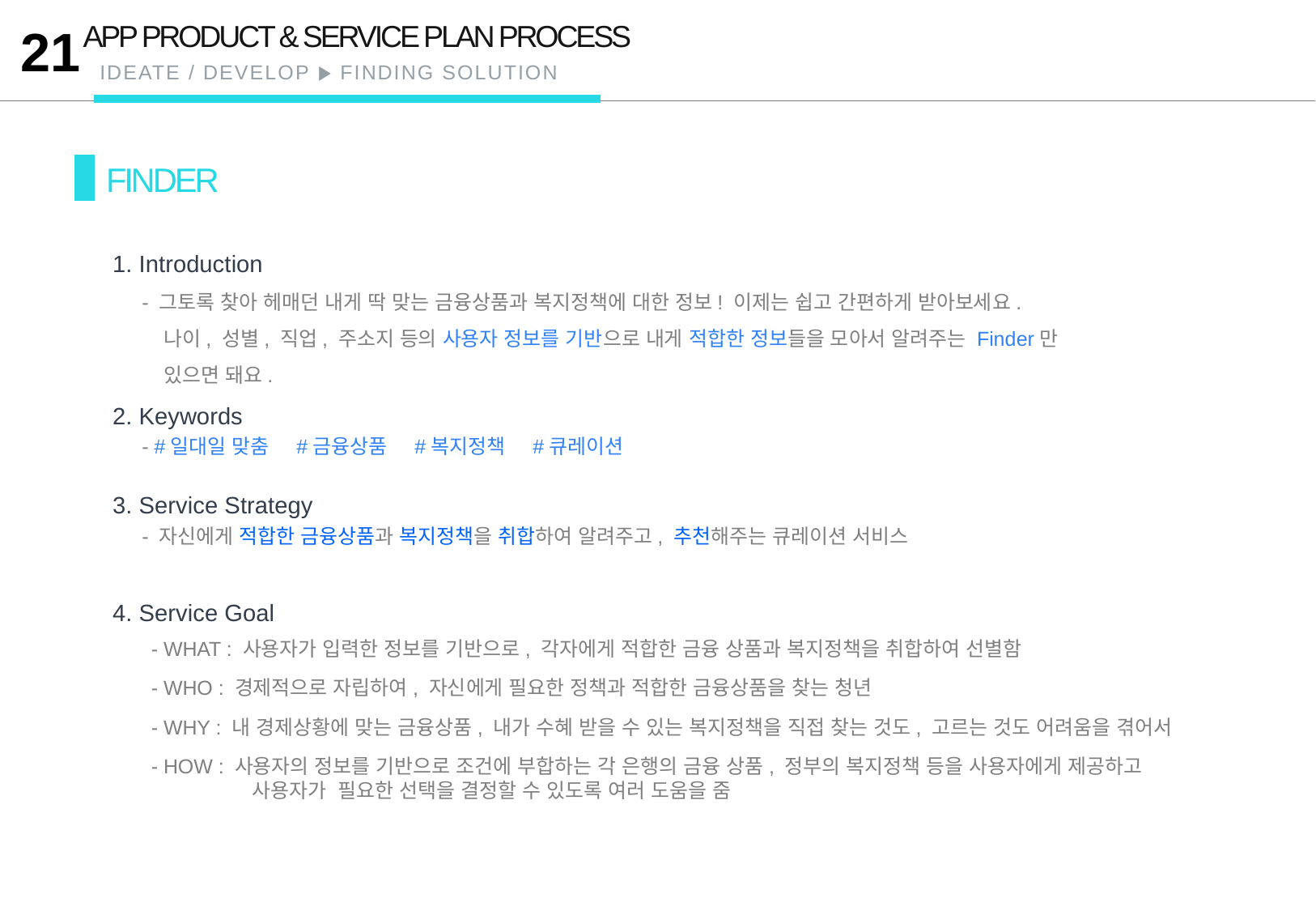

APP PRODUCT & SERVICE PLAN PROCESS
21
IDEATE / DEVELOP ▶ FINDING SOLUTION
FINDER

1. Introduction
- 그토록 찾아 헤매던 내게 딱 맞는 금융상품과 복지정책에 대한 정보! 이제는 쉽고 간편하게 받아보세요.
   나이, 성별, 직업, 주소지 등의 사용자 정보를 기반으로 내게 적합한 정보들을 모아서 알려주는 Finder만
   있으면 돼요.
내용 입력
2. Keywords
- #일대일 맞춤    #금융상품    #복지정책    #큐레이션
3. Service Strategy
- 자신에게 적합한 금융상품과 복지정책을 취합하여 알려주고, 추천해주는 큐레이션 서비스
4. Service Goal
- WHAT : 사용자가 입력한 정보를 기반으로, 각자에게 적합한 금융 상품과 복지정책을 취합하여 선별함
- WHO : 경제적으로 자립하여, 자신에게 필요한 정책과 적합한 금융상품을 찾는 청년
- WHY : 내 경제상황에 맞는 금융상품, 내가 수혜 받을 수 있는 복지정책을 직접 찾는 것도, 고르는 것도 어려움을 겪어서
- HOW : 사용자의 정보를 기반으로 조건에 부합하는 각 은행의 금융 상품, 정부의 복지정책 등을 사용자에게 제공하고
                 사용자가  필요한 선택을 결정할 수 있도록 여러 도움을 줌